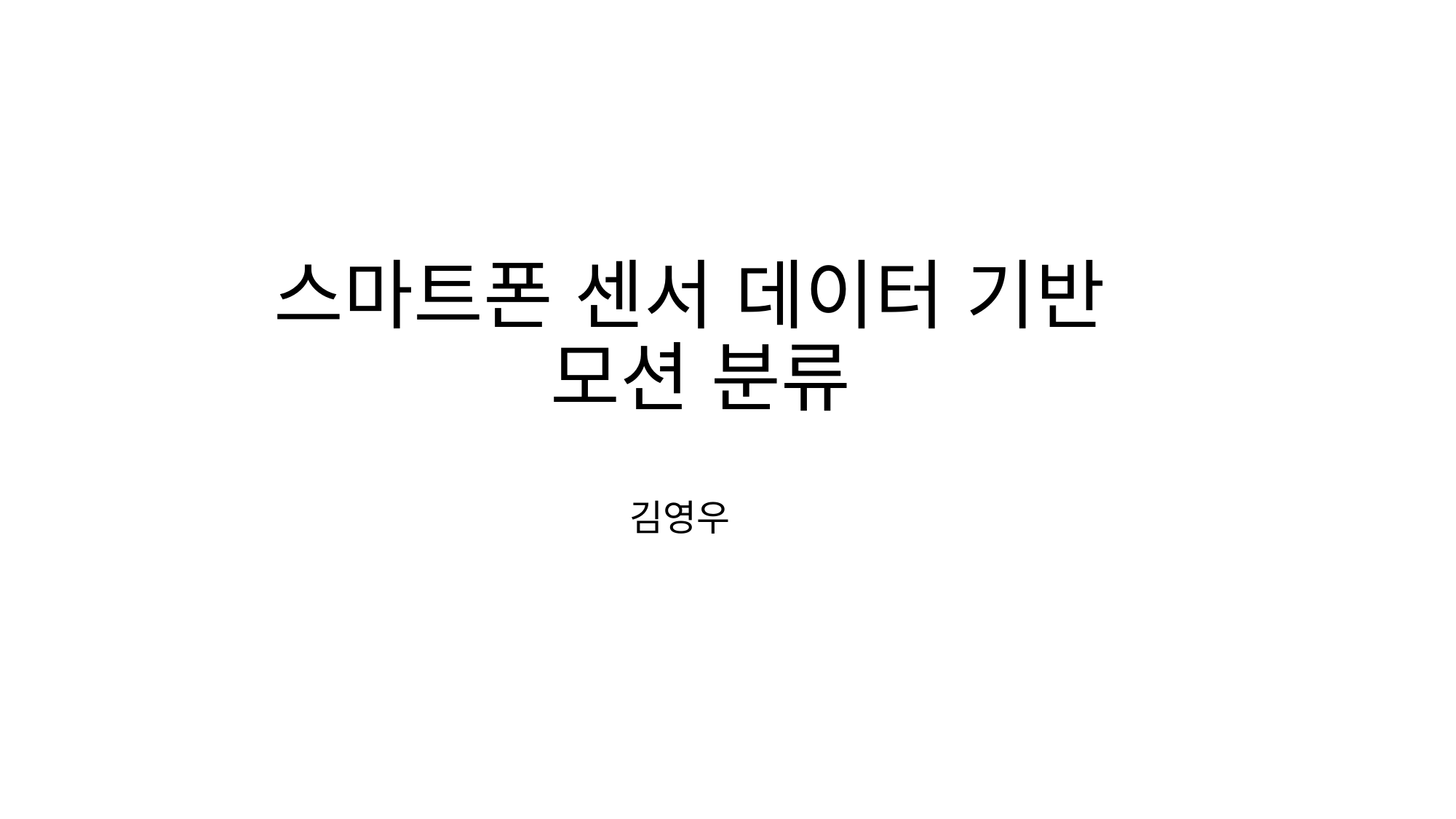

# 스마트폰 센서 데이터 기반 모션 분류
김영우